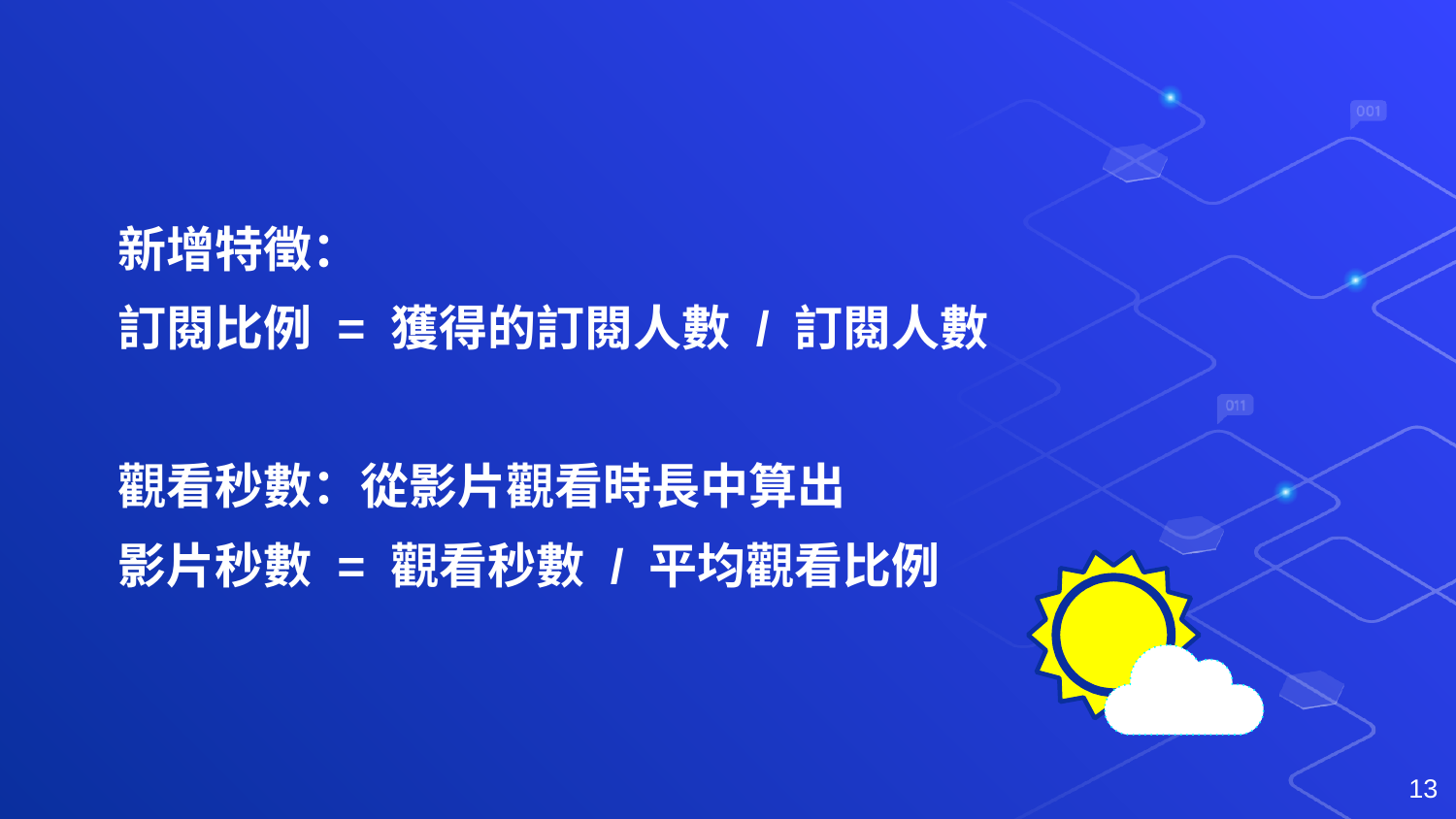

新增特徵：
訂閱比例 = 獲得的訂閱人數 / 訂閱人數

觀看秒數：從影片觀看時長中算出
影片秒數 = 觀看秒數 / 平均觀看比例

13